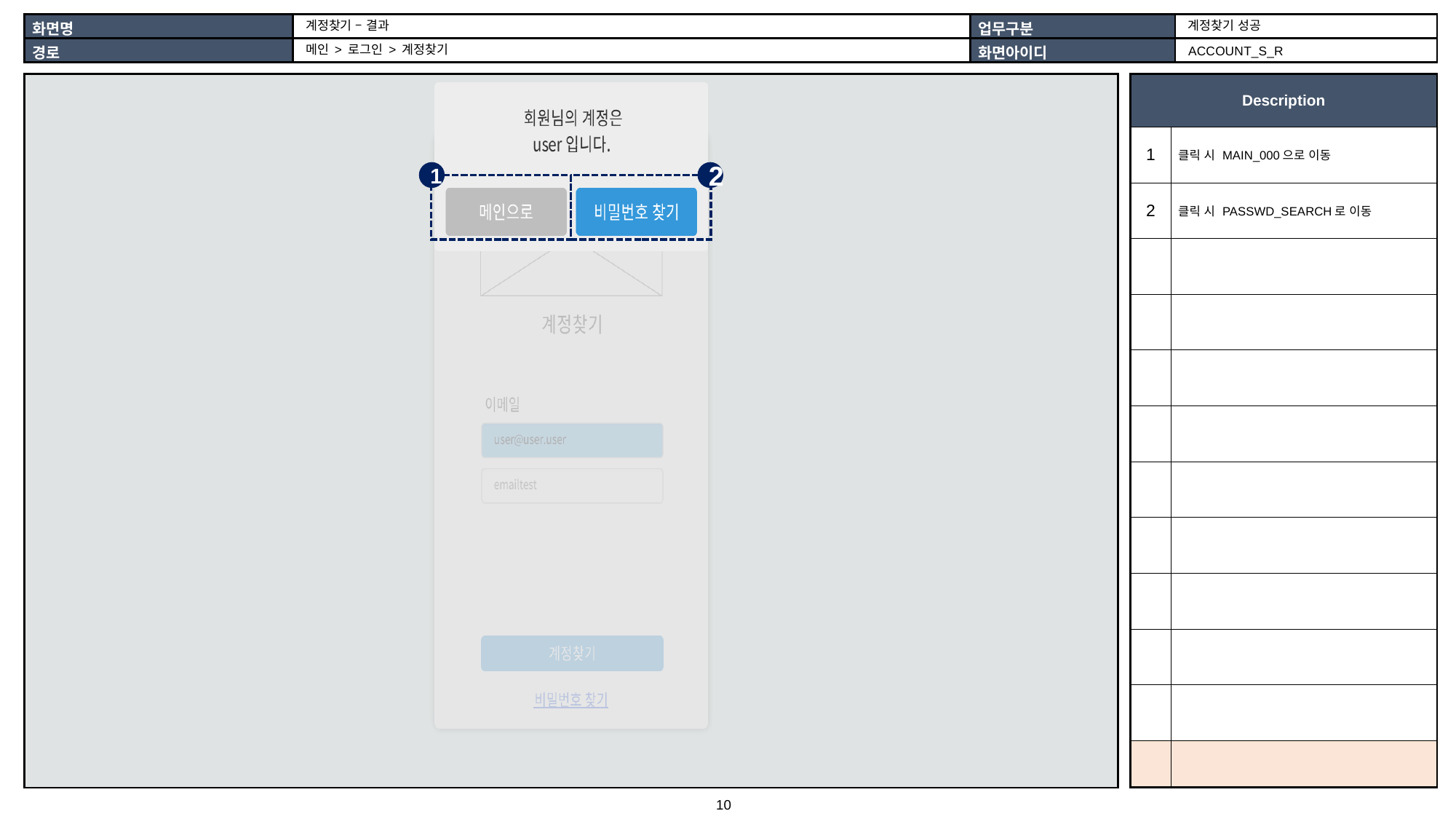

계정찾기 성공
계정찾기 – 결과
메인 > 로그인 > 계정찾기
ACCOUNT_S_R
|  |
| --- |
| Description |  |
| --- | --- |
| 1 | 클릭 시 MAIN\_000으로 이동 |
| 2 | 클릭 시 PASSWD\_SEARCH로 이동 |
|  |  |
|  |  |
|  |  |
|  |  |
|  |  |
|  |  |
|  |  |
|  |  |
|  |  |
|  |  |
1
2